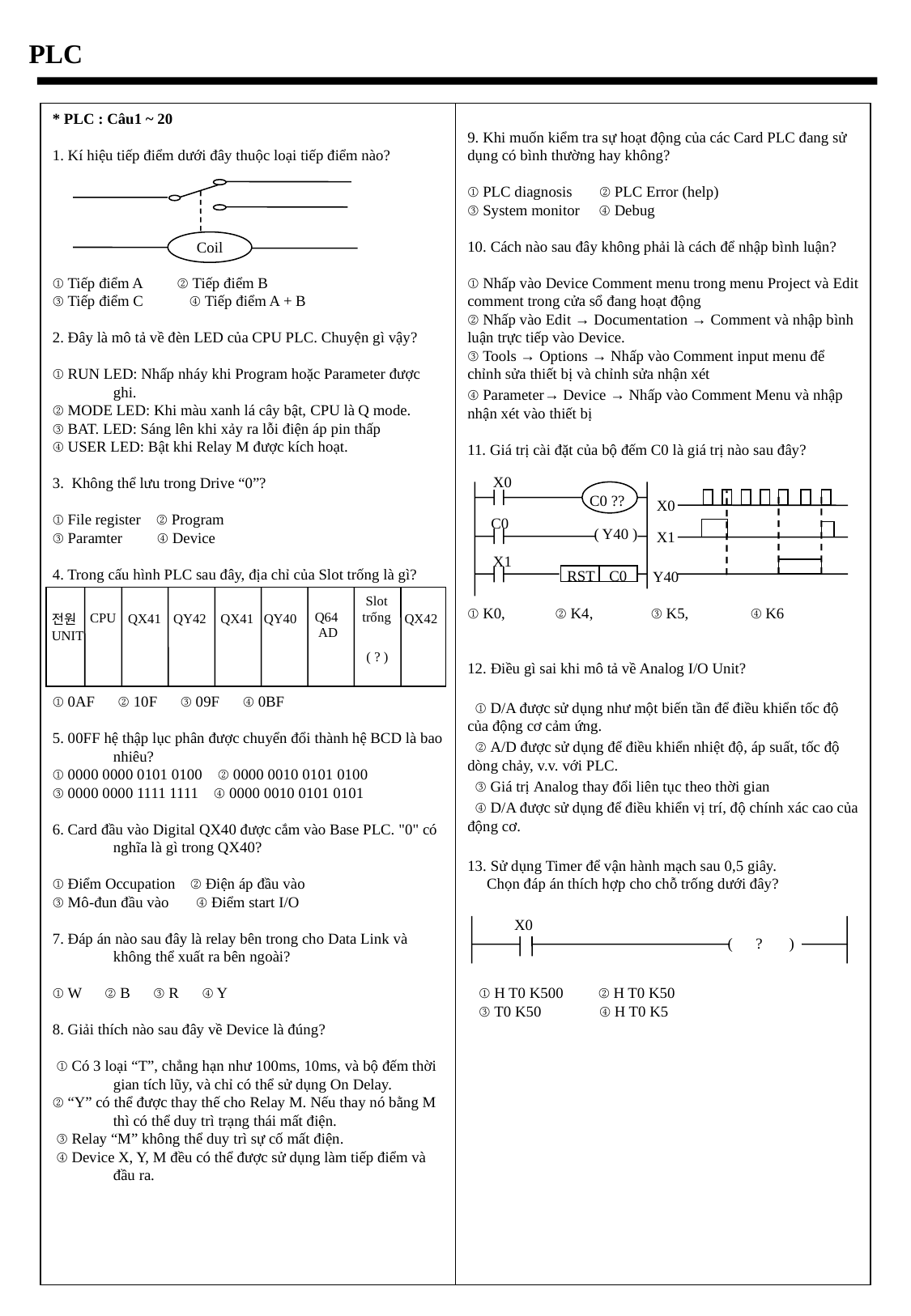

PLC

* PLC : Câu1 ~ 20

1. Kí hiệu tiếp điểm dưới đây thuộc loại tiếp điểm nào?

① Tiếp điểm A         ② Tiếp điểm B
③ Tiếp điểm C            ④ Tiếp điểm A + B

2. Đây là mô tả về đèn LED của CPU PLC. Chuyện gì vậy?

① RUN LED: Nhấp nháy khi Program hoặc Parameter được ghi.
② MODE LED: Khi màu xanh lá cây bật, CPU là Q mode.
③ BAT. LED: Sáng lên khi xảy ra lỗi điện áp pin thấp
④ USER LED: Bật khi Relay M được kích hoạt.

3.  Không thể lưu trong Drive “0”?

① File register    ② Program
③ Paramter         ④ Device

4. Trong cấu hình PLC sau đây, địa chỉ của Slot trống là gì?

① 0AF      ② 10F      ③ 09F      ④ 0BF

5. 00FF hệ thập lục phân được chuyển đổi thành hệ BCD là bao nhiêu?
① 0000 0000 0101 0100    ② 0000 0010 0101 0100
③ 0000 0000 1111 1111    ④ 0000 0010 0101 0101

6. Card đầu vào Digital QX40 được cắm vào Base PLC. "0" có nghĩa là gì trong QX40?

① Điểm Occupation      ② Điện áp đầu vào
③ Mô-đun đầu vào       ④ Điểm start I/O

7. Đáp án nào sau đây là relay bên trong cho Data Link và không thể xuất ra bên ngoài?

① W      ② B      ③ R      ④ Y

8. Giải thích nào sau đây về Device là đúng?

 ① Có 3 loại “T”, chẳng hạn như 100ms, 10ms, và bộ đếm thời gian tích lũy, và chỉ có thể sử dụng On Delay.
② “Y” có thể được thay thế cho Relay M. Nếu thay nó bằng M thì có thể duy trì trạng thái mất điện.
 ③ Relay “M” không thể duy trì sự cố mất điện.
 ④ Device X, Y, M đều có thể được sử dụng làm tiếp điểm và đầu ra.

9. Khi muốn kiểm tra sự hoạt động của các Card PLC đang sử dụng có bình thường hay không?

① PLC diagnosis       ② PLC Error (help)
③ System monitor     ④ Debug

10. Cách nào sau đây không phải là cách để nhập bình luận?

① Nhấp vào Device Comment menu trong menu Project và Edit comment trong cửa sổ đang hoạt động
② Nhấp vào Edit → Documentation → Comment và nhập bình luận trực tiếp vào Device.
③ Tools → Options → Nhấp vào Comment input menu để chỉnh sửa thiết bị và chỉnh sửa nhận xét
④ Parameter→ Device → Nhấp vào Comment Menu và nhập nhận xét vào thiết bị

11. Giá trị cài đặt của bộ đếm C0 là giá trị nào sau đây?

① K0,             ② K4,               ③ K5,                ④ K6

12. Điều gì sai khi mô tả về Analog I/O Unit?

  ① D/A được sử dụng như một biến tần để điều khiển tốc độ của động cơ cảm ứng.
  ② A/D được sử dụng để điều khiển nhiệt độ, áp suất, tốc độ dòng chảy, v.v. với PLC.
  ③ Giá trị Analog thay đổi liên tục theo thời gian
  ④ D/A được sử dụng để điều khiển vị trí, độ chính xác cao của động cơ.

13. Sử dụng Timer để vận hành mạch sau 0,5 giây.
     Chọn đáp án thích hợp cho chỗ trống dưới đây?

   ① H T0 K500         ② H T0 K50
   ③ T0 K50               ④ H T0 K5

Coil

X0

C0 ??

X0

C0
( Y40 )
X1

X1

RST
C0
Y40

Slot trống

CPU

QX41

QY42

QX41

QY40

Q64
 AD

QX42

전원
UNIT

( ? )

X0

(      ?       )